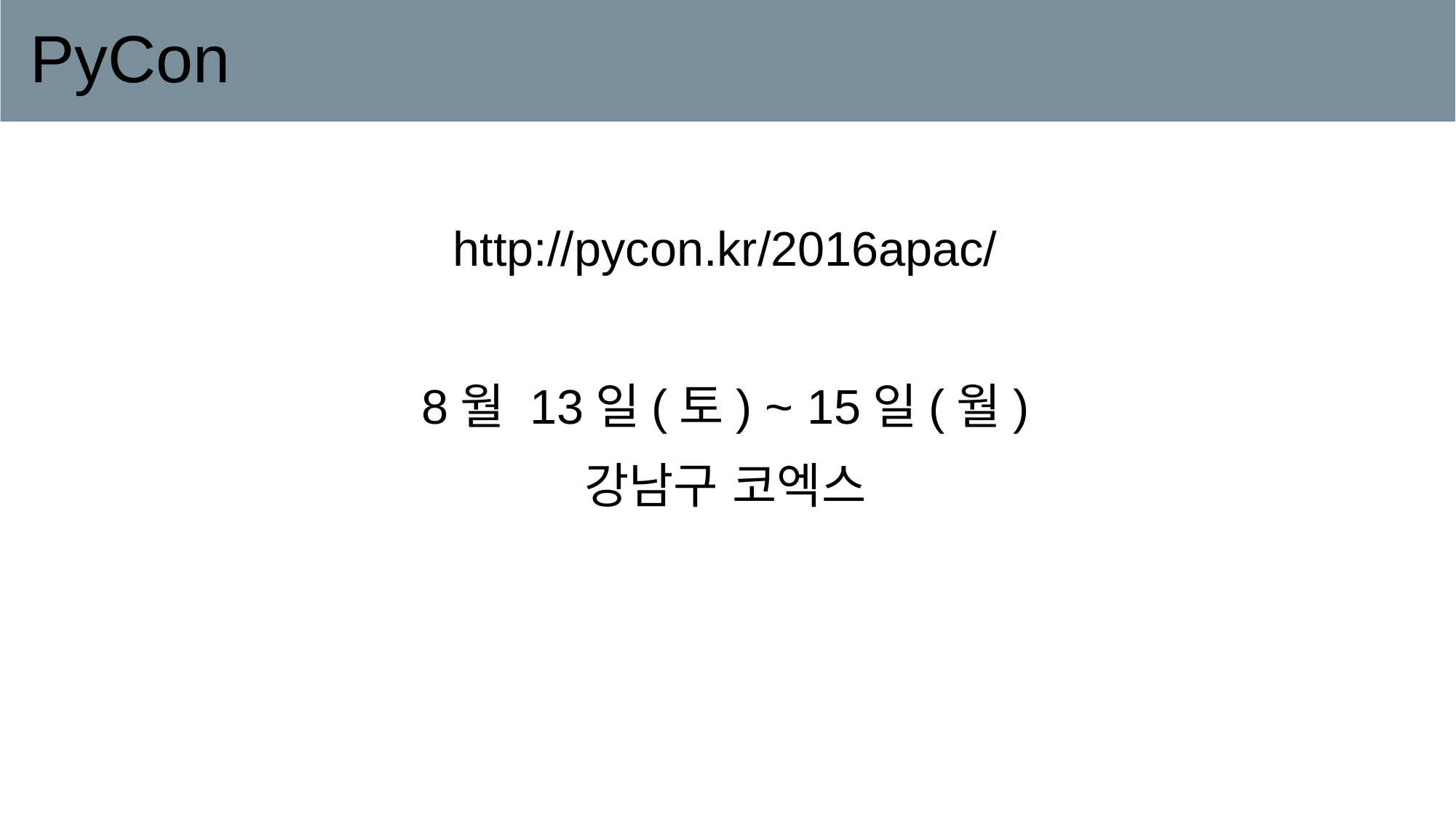

# PyCon
http://pycon.kr/2016apac/

8월 13일(토) ~ 15일(월)
강남구 코엑스